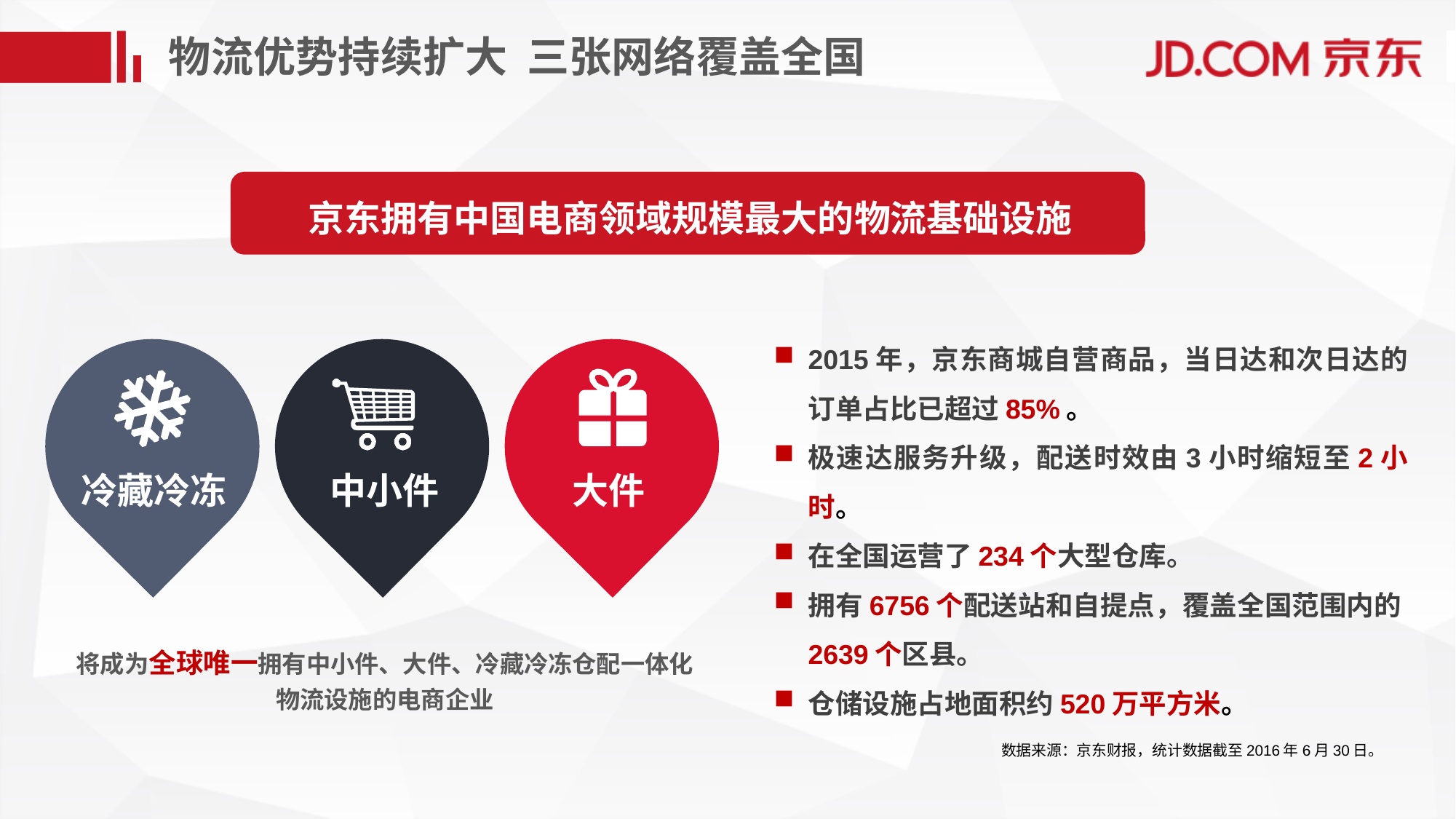

物流优势持续扩大  三张网络覆盖全国

京东拥有中国电商领域规模最大的物流基础设施
2015年，京东商城自营商品，当日达和次日达的订单占比已超过85%。
极速达服务升级，配送时效由3小时缩短至2小时。
在全国运营了234个大型仓库。
拥有6756个配送站和自提点，覆盖全国范围内的2639个区县。
仓储设施占地面积约520万平方米。

冷藏冷冻
中小件
大件
将成为全球唯一拥有中小件、大件、冷藏冷冻仓配一体化
物流设施的电商企业
数据来源：京东财报，统计数据截至2016年6月30日。